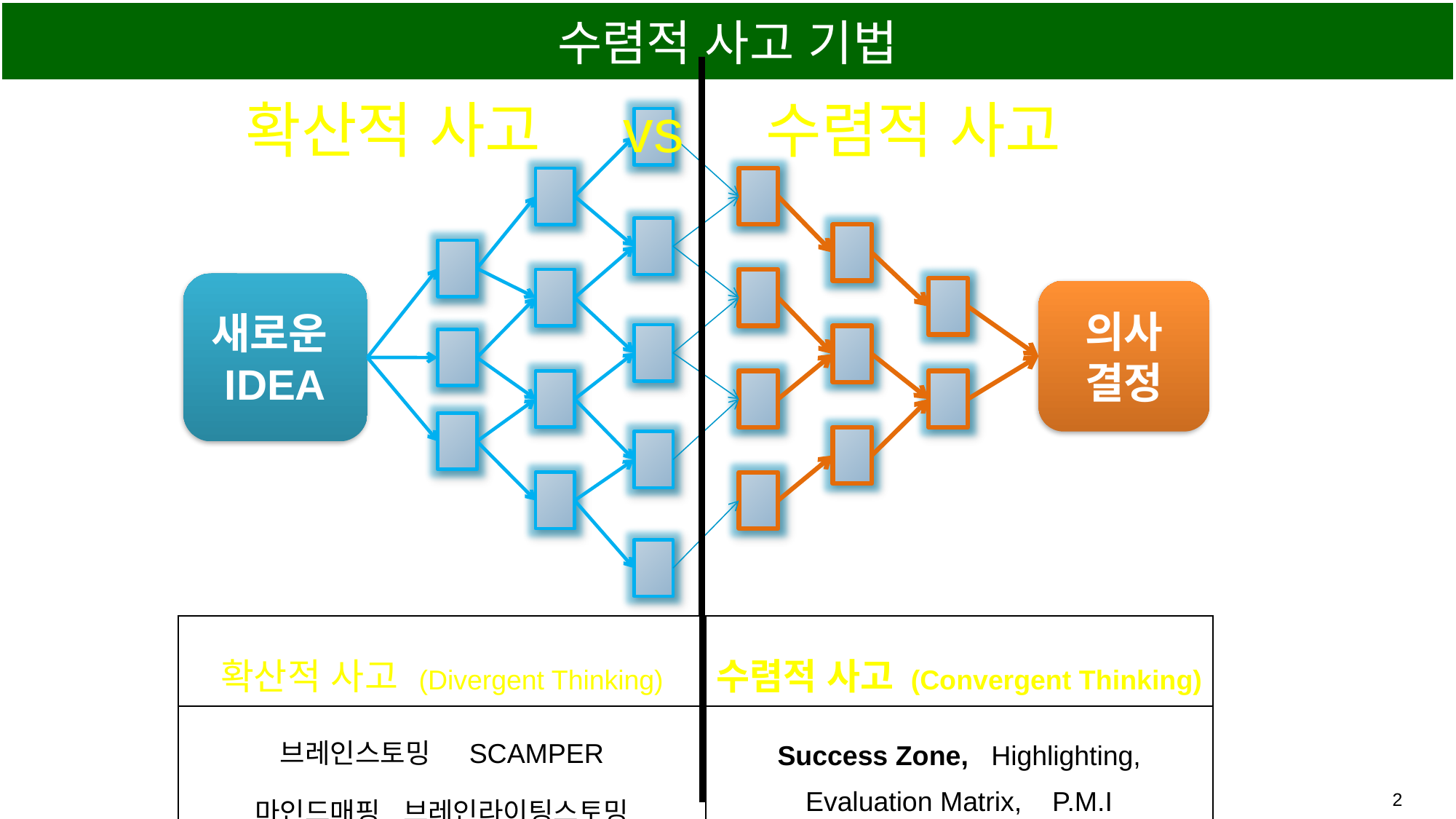

# 수렴적 사고 기법
확산적 사고    vs    수렴적 사고

새로운
IDEA

의사
결정

| 확산적 사고 (Divergent Thinking) | 수렴적 사고 (Convergent Thinking) |
| --- | --- |
| 브레인스토밍 SCAMPER 마인드매핑 브레인라이팅스토밍 | Success Zone, Highlighting, Evaluation Matrix, P.M.I |